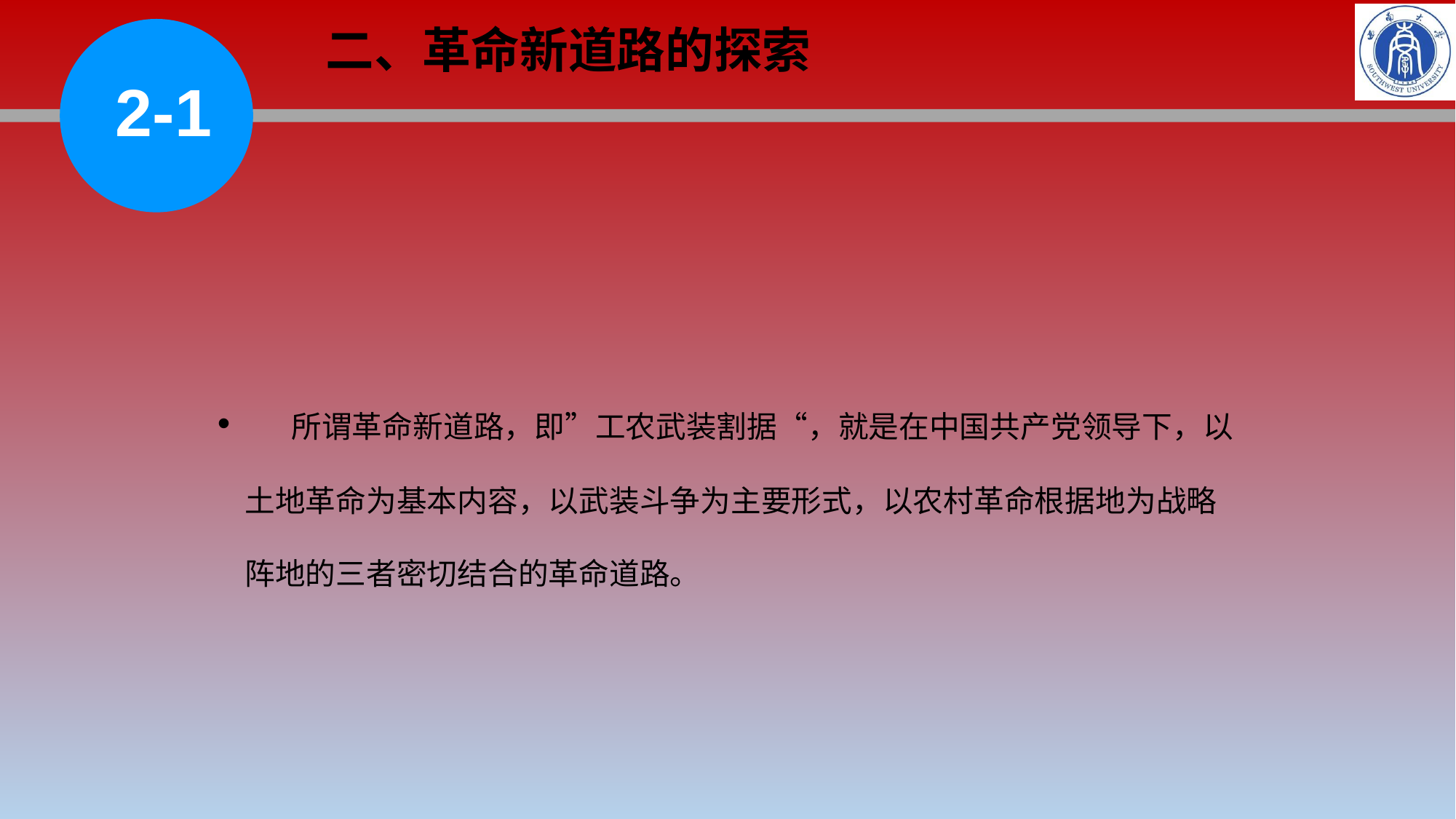

二、革命新道路的探索

2-1

     所谓革命新道路，即”工农武装割据“，就是在中国共产党领导下，以土地革命为基本内容，以武装斗争为主要形式，以农村革命根据地为战略阵地的三者密切结合的革命道路。